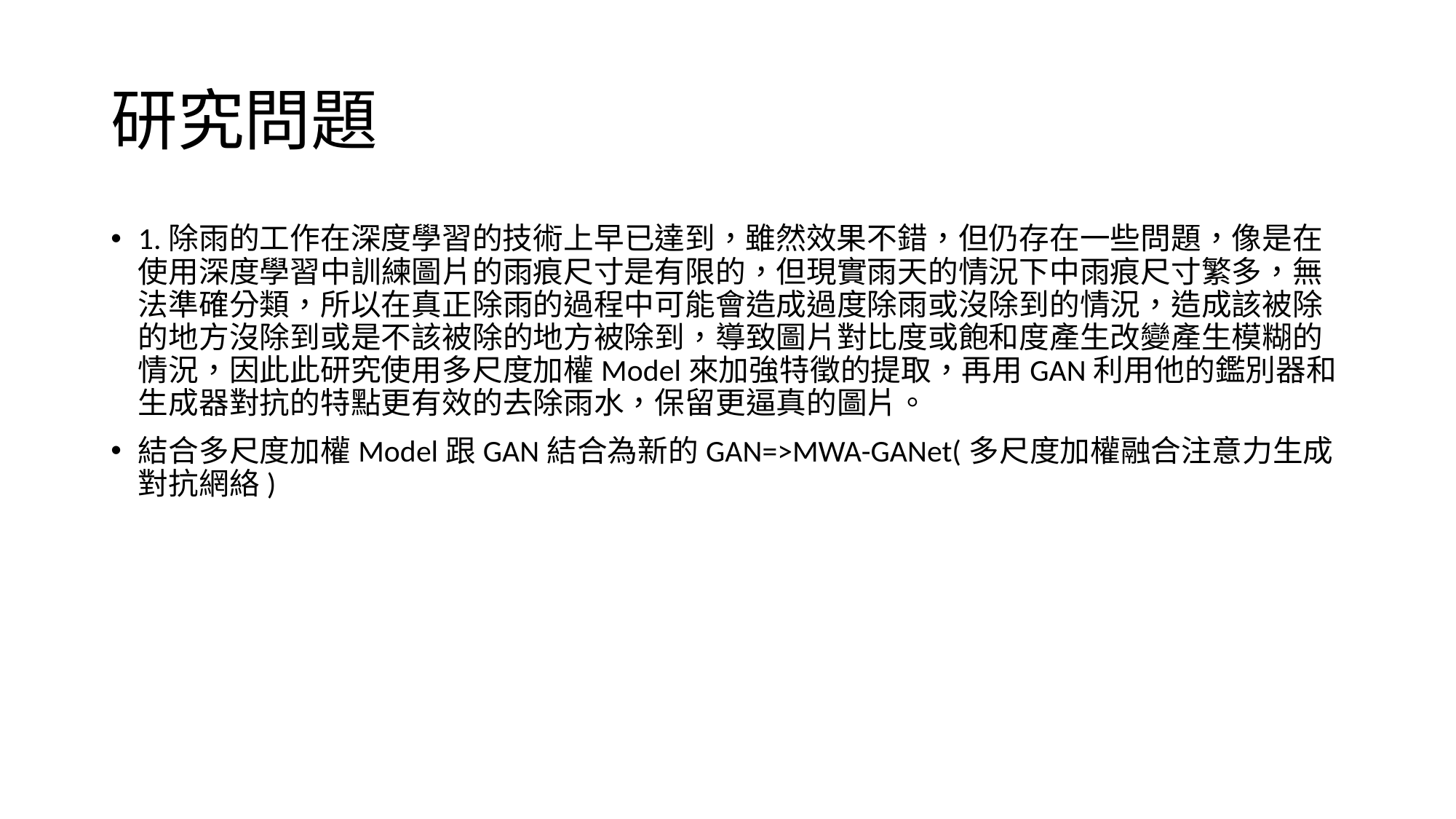

# 研究問題
1.除雨的工作在深度學習的技術上早已達到，雖然效果不錯，但仍存在一些問題，像是在使用深度學習中訓練圖片的雨痕尺寸是有限的，但現實雨天的情況下中雨痕尺寸繁多，無法準確分類，所以在真正除雨的過程中可能會造成過度除雨或沒除到的情況，造成該被除的地方沒除到或是不該被除的地方被除到，導致圖片對比度或飽和度產生改變產生模糊的情況，因此此研究使用多尺度加權Model來加強特徵的提取，再用GAN利用他的鑑別器和生成器對抗的特點更有效的去除雨水，保留更逼真的圖片。
結合多尺度加權Model跟GAN結合為新的GAN=>MWA-GANet(多尺度加權融合注意力生成對抗網絡)